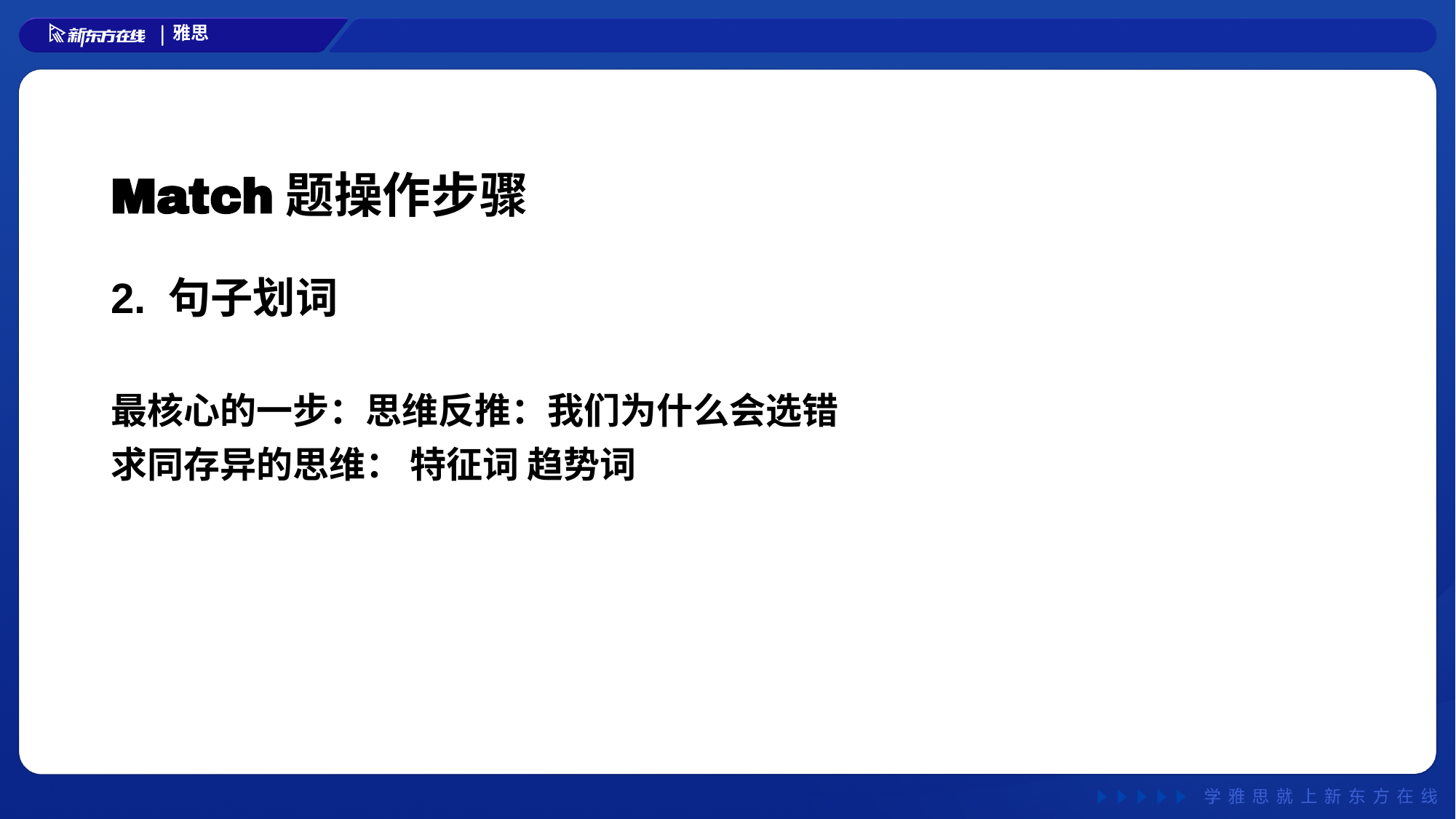

# Match题操作步骤
2. 句子划词

最核心的一步：思维反推：我们为什么会选错
求同存异的思维： 特征词 趋势词